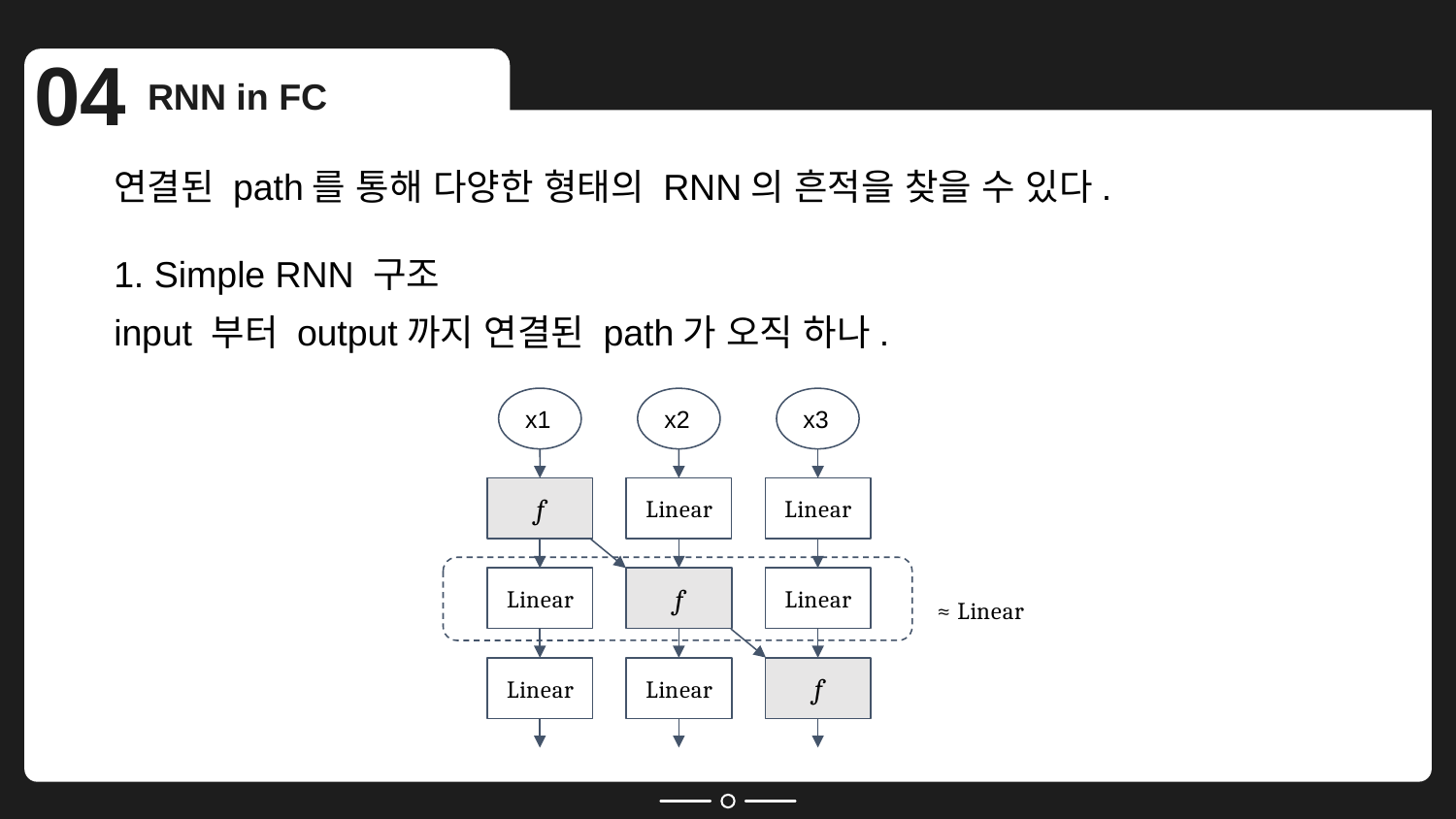

04
RNN in FC
연결된 path를 통해 다양한 형태의 RNN의 흔적을 찾을 수 있다.

1. Simple RNN 구조

input 부터 output까지 연결된 path가 오직 하나.
x2
Linear
x3
Linear
x1
f

f
Linear
Linear
≈ Linear
Linear
f
Linear